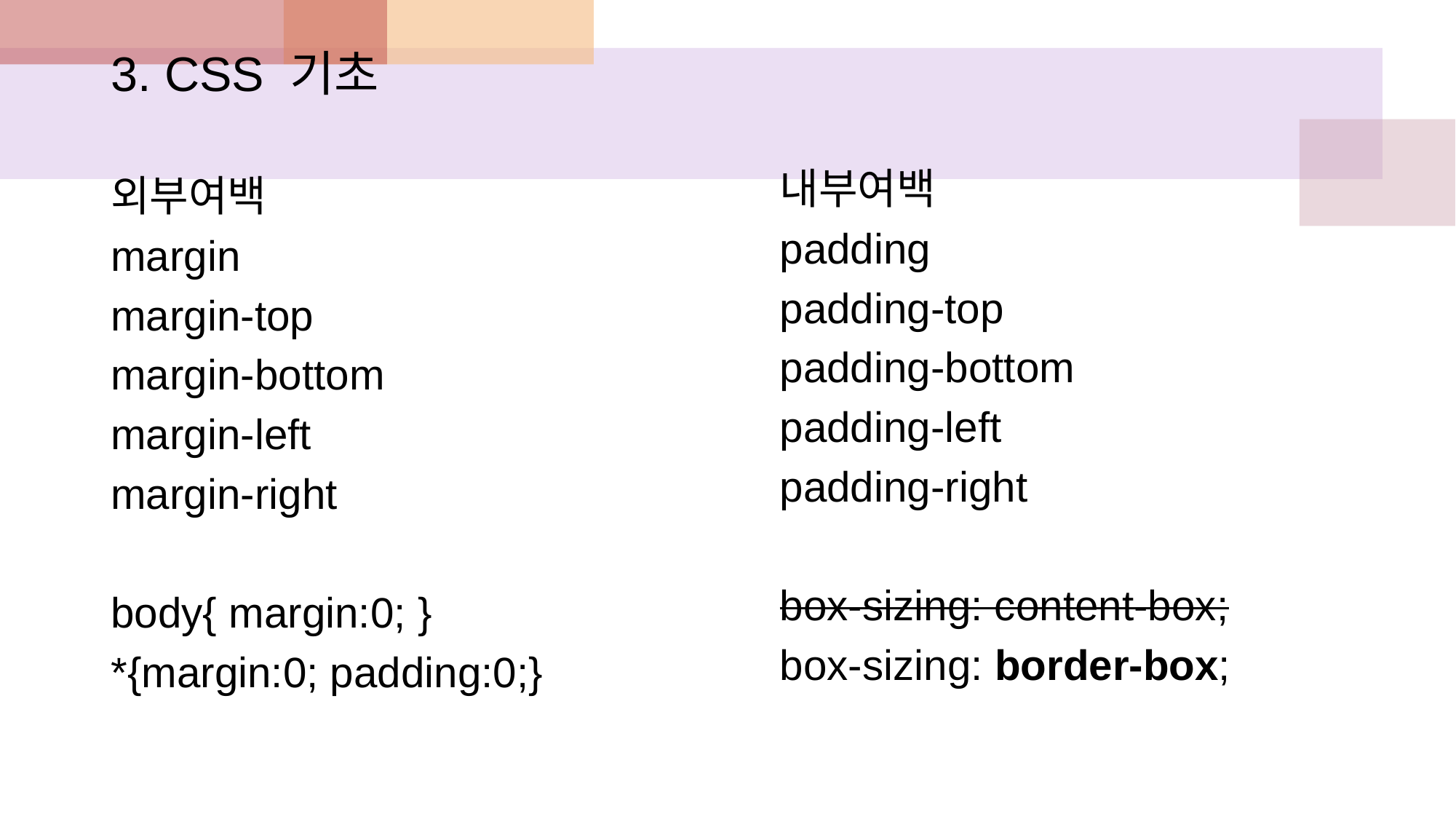

내부여백
padding
padding-top
padding-bottom
padding-left
padding-right

box-sizing: content-box;
box-sizing: border-box;
3. CSS 기초

외부여백
margin
margin-top
margin-bottom
margin-left
margin-right

body{ margin:0; }
*{margin:0; padding:0;}